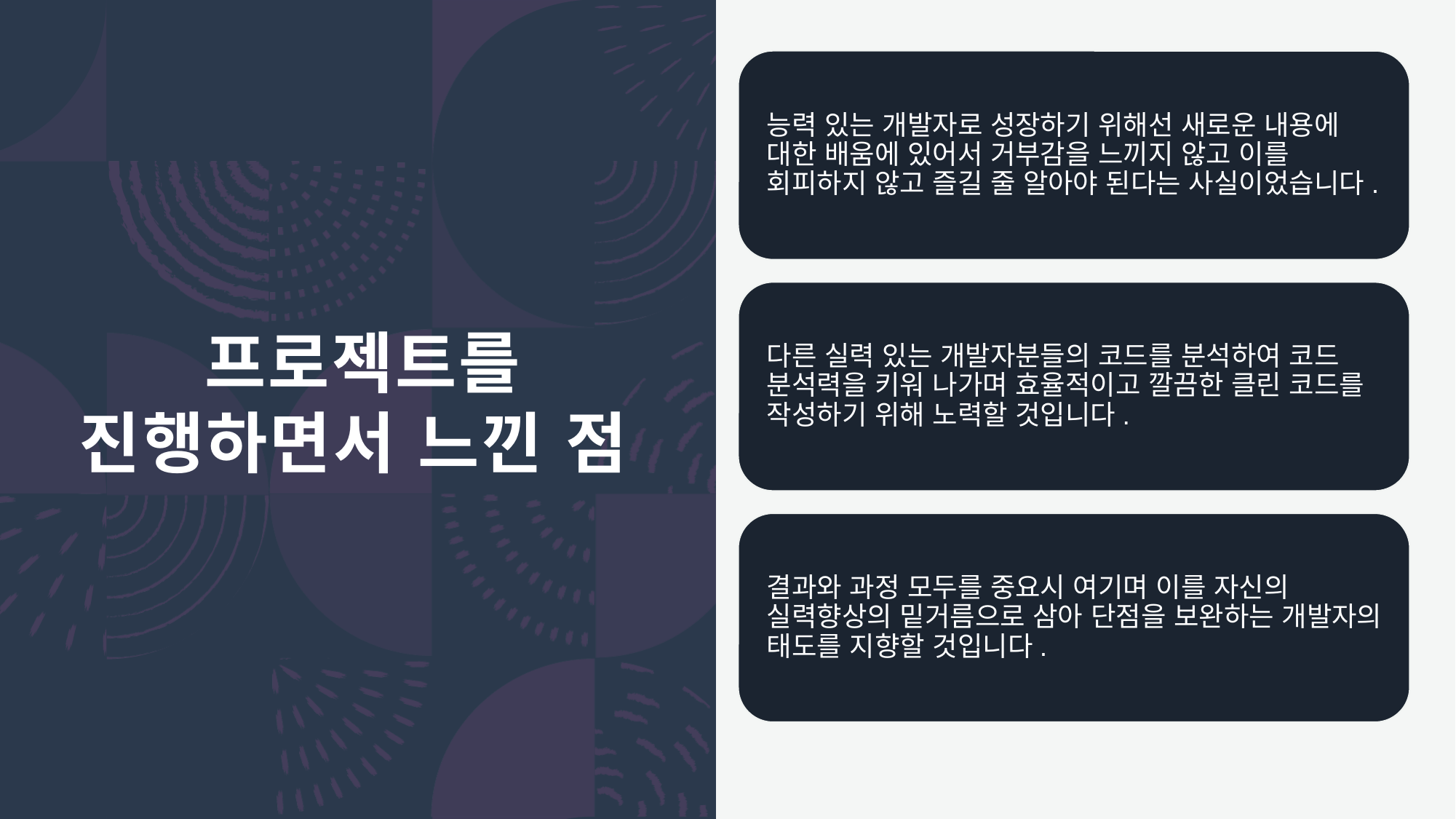

능력 있는 개발자로 성장하기 위해선 새로운 내용에 대한 배움에 있어서 거부감을 느끼지 않고 이를 회피하지 않고 즐길 줄 알아야 된다는 사실이었습니다.
다른 실력 있는 개발자분들의 코드를 분석하여 코드 분석력을 키워 나가며 효율적이고 깔끔한 클린 코드를 작성하기 위해 노력할 것입니다.
결과와 과정 모두를 중요시 여기며 이를 자신의 실력향상의 밑거름으로 삼아 단점을 보완하는 개발자의 태도를 지향할 것입니다.
# 프로젝트를 진행하면서 느낀 점